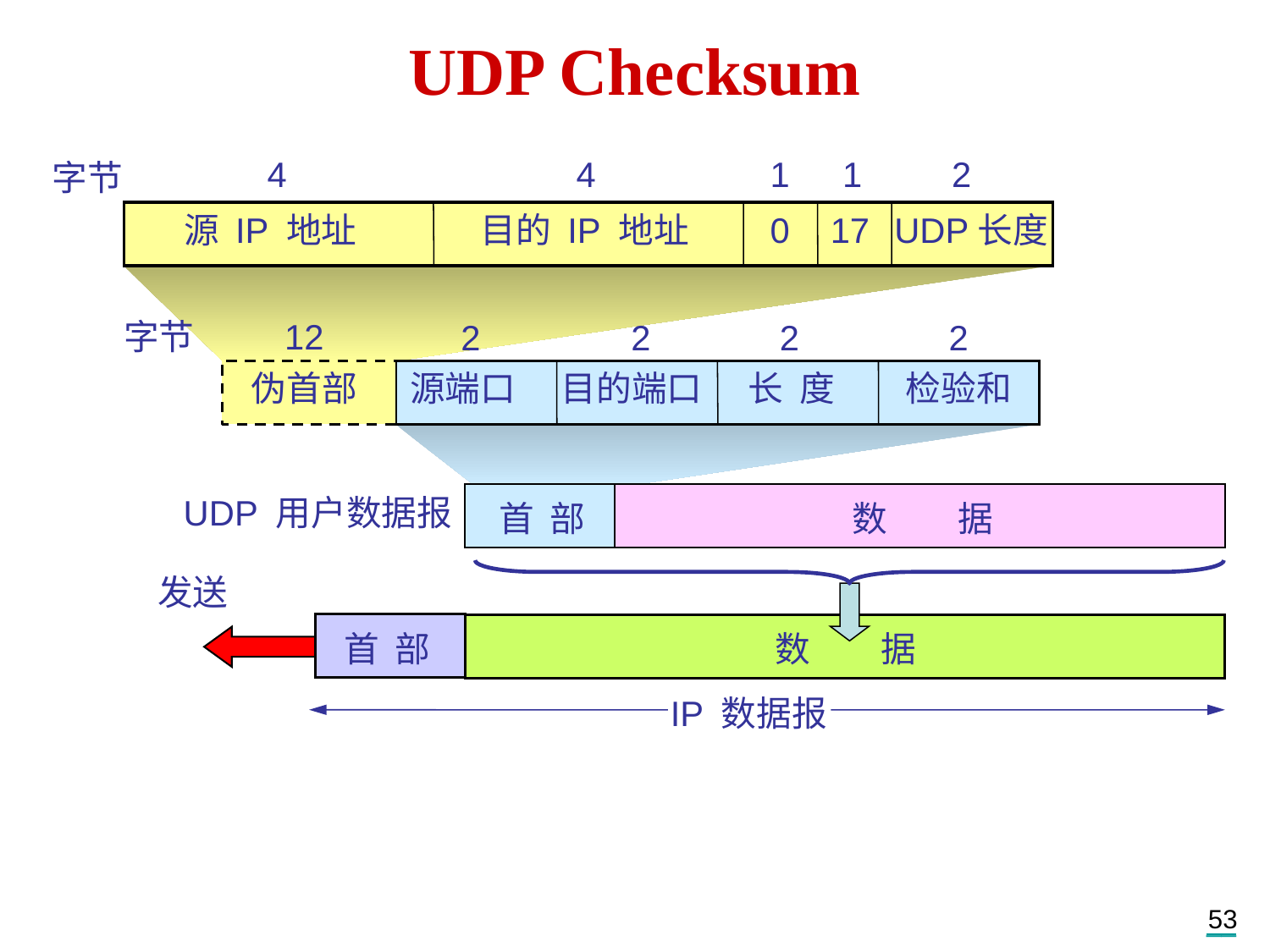

# UDP Checksum
4
4
1
1
2
字节

源 IP 地址
目的 IP 地址
0
17
UDP长度

字节
12
2
2
2
2
长  度
伪首部
源端口
目的端口
检验和

UDP 用户数据报

首  部
数         据
发送

首  部
数         据

IP 数据报